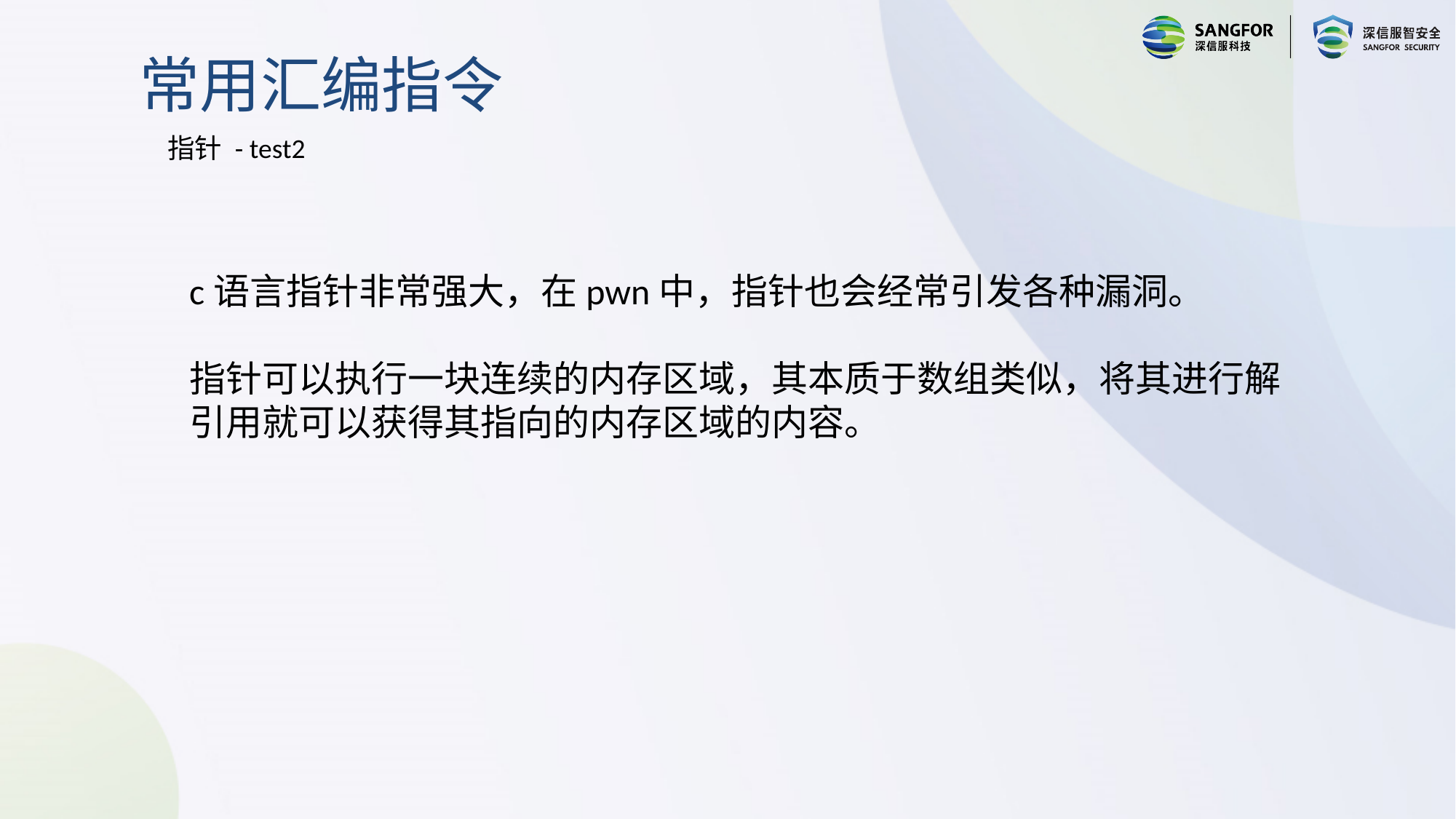

常用汇编指令
指针 - test2
c语言指针非常强大，在pwn中，指针也会经常引发各种漏洞。

指针可以执行一块连续的内存区域，其本质于数组类似，将其进行解引用就可以获得其指向的内存区域的内容。